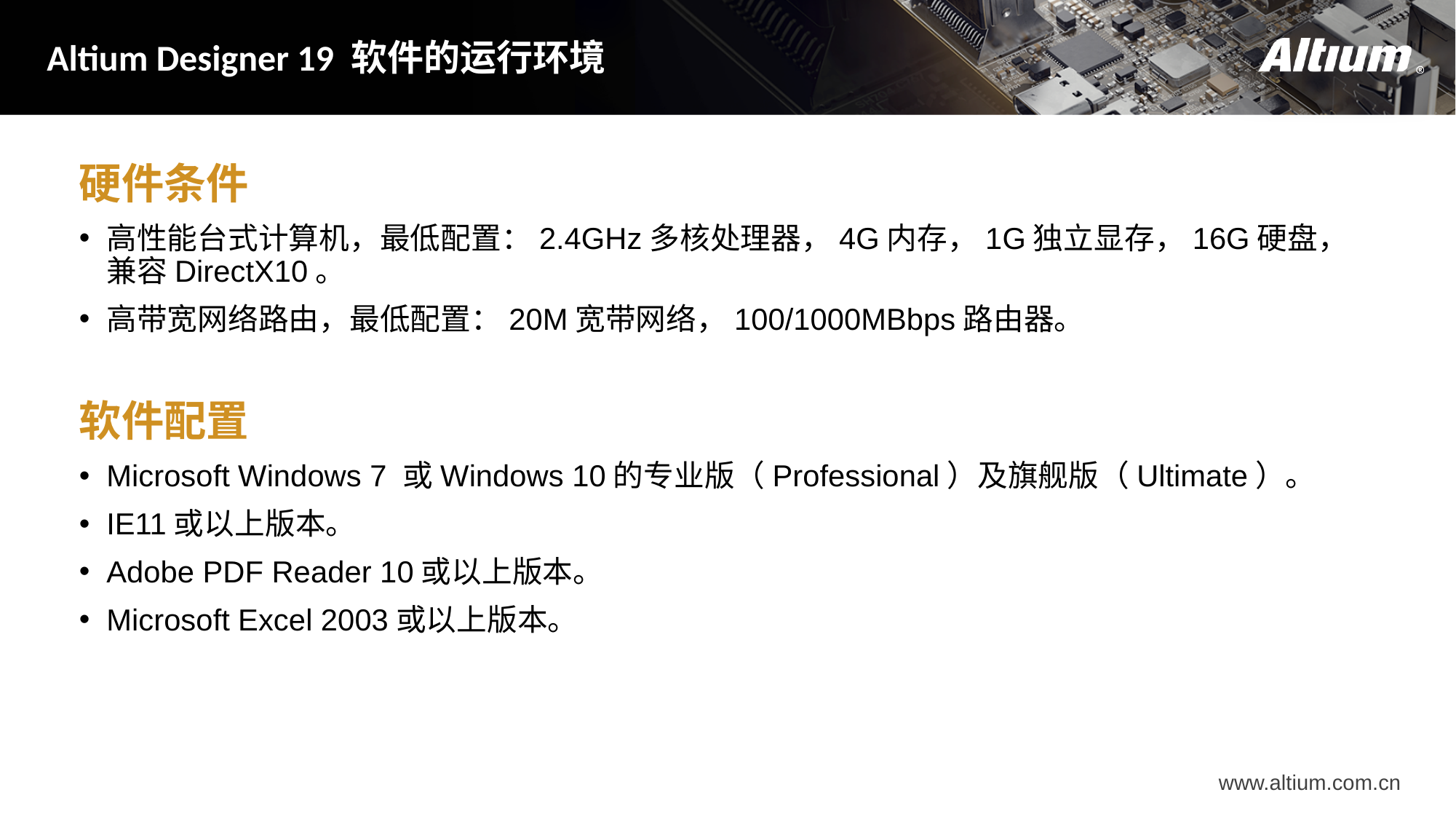

Altium Designer 19 软件的运行环境
硬件条件
高性能台式计算机，最低配置：2.4GHz多核处理器，4G内存，1G独立显存，16G硬盘，兼容DirectX10。
高带宽网络路由，最低配置：20M宽带网络，100/1000MBbps路由器。

软件配置
Microsoft Windows 7 或Windows 10的专业版（Professional）及旗舰版（Ultimate）。
IE11或以上版本。
Adobe PDF Reader 10或以上版本。
Microsoft Excel 2003或以上版本。

www.altium.com.cn